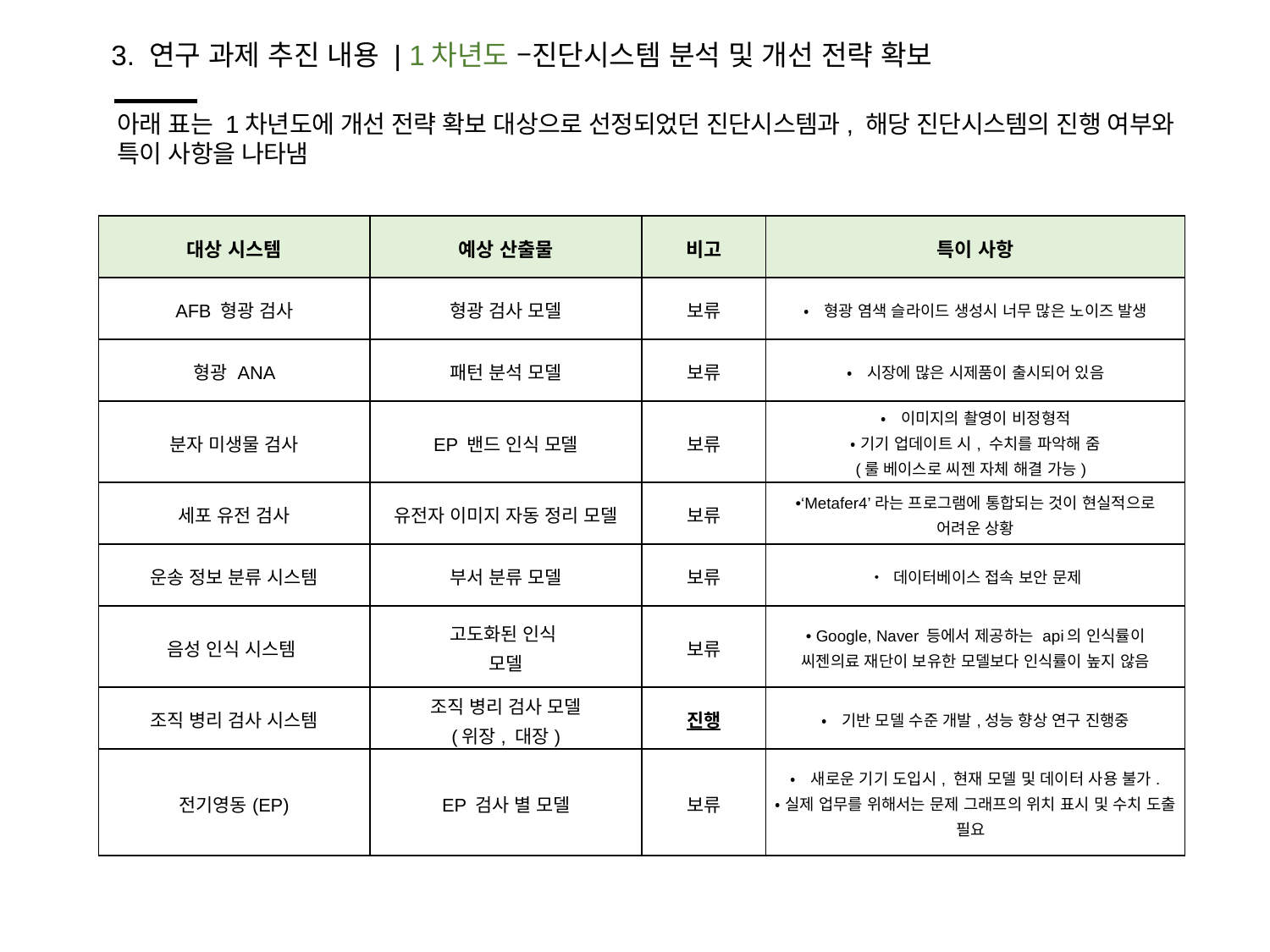

# 3. 연구 과제 추진 내용 | 1차년도 –진단시스템 분석 및 개선 전략 확보
아래 표는 1차년도에 개선 전략 확보 대상으로 선정되었던 진단시스템과, 해당 진단시스템의 진행 여부와 특이 사항을 나타냄
| 대상 시스템 | 예상 산출물 | 비고 | 특이 사항 |
| --- | --- | --- | --- |
| AFB 형광 검사 | 형광 검사 모델 | 보류 | •형광 염색 슬라이드 생성시 너무 많은 노이즈 발생 |
| 형광 ANA | 패턴 분석 모델 | 보류 | •시장에 많은 시제품이 출시되어 있음 |
| 분자 미생물 검사 | EP 밴드 인식 모델 | 보류 | •이미지의 촬영이 비정형적 •기기 업데이트 시, 수치를 파악해 줌 (룰 베이스로 씨젠 자체 해결 가능) |
| 세포 유전 검사 | 유전자 이미지 자동 정리 모델 | 보류 | •‘Metafer4’라는 프로그램에 통합되는 것이 현실적으로 어려운 상황 |
| 운송 정보 분류 시스템 | 부서 분류 모델 | 보류 | • 데이터베이스 접속 보안 문제 |
| 음성 인식 시스템 | 고도화된 인식 모델 | 보류 | • Google, Naver 등에서 제공하는 api의 인식률이 씨젠의료 재단이 보유한 모델보다 인식률이 높지 않음 |
| 조직 병리 검사 시스템 | 조직 병리 검사 모델 (위장, 대장) | 진행 | •기반 모델 수준 개발,성능 향상 연구 진행중 |
| 전기영동(EP) | EP 검사 별 모델 | 보류 | •새로운 기기 도입시, 현재 모델 및 데이터 사용 불가. •실제 업무를 위해서는 문제 그래프의 위치 표시 및 수치 도출 필요 |